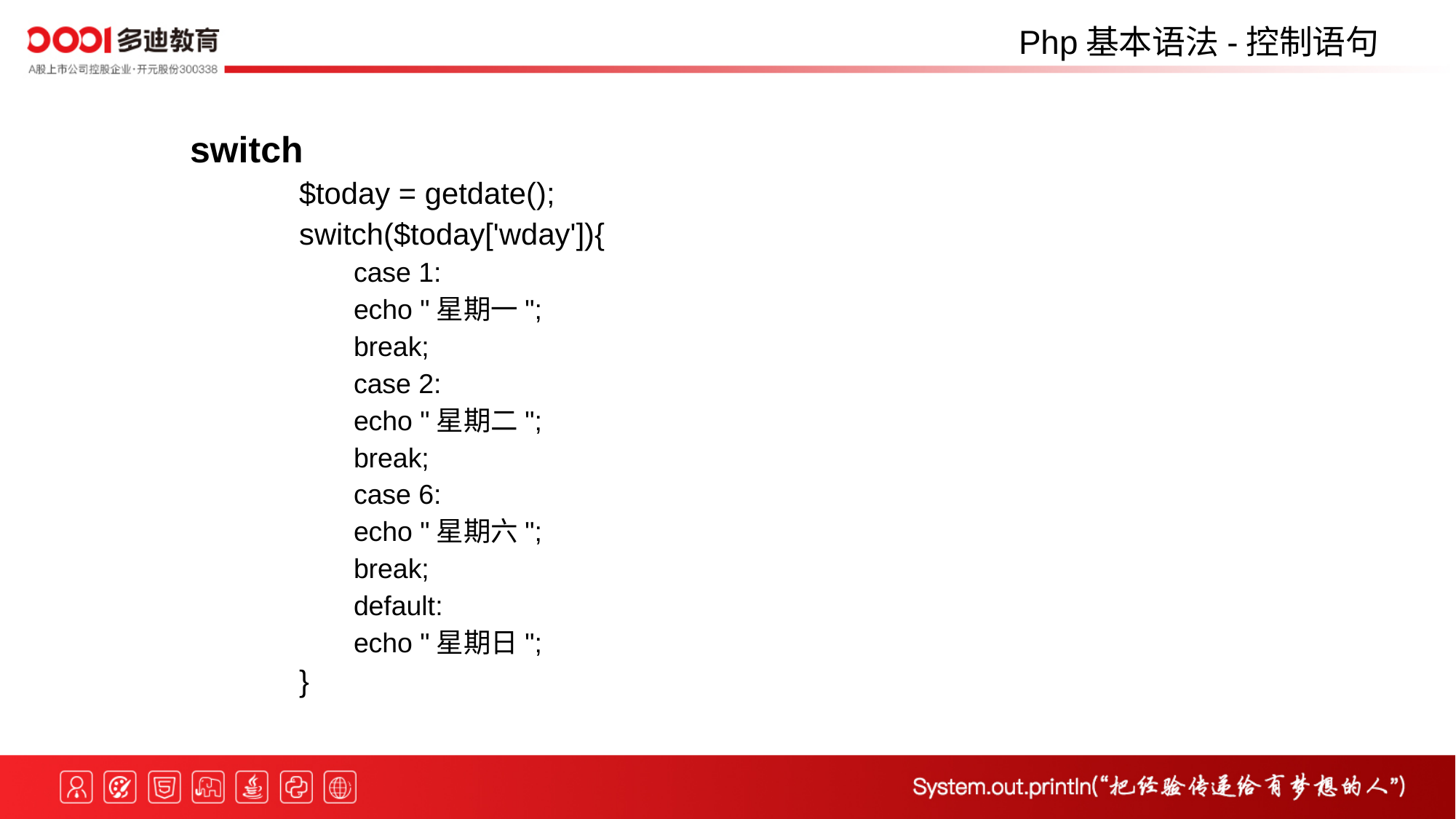

Php基本语法-控制语句
switch
$today = getdate();
switch($today['wday']){
case 1:
echo "星期一";
break;
case 2:
echo "星期二";
break;
case 6:
echo "星期六";
break;
default:
echo "星期日";
}